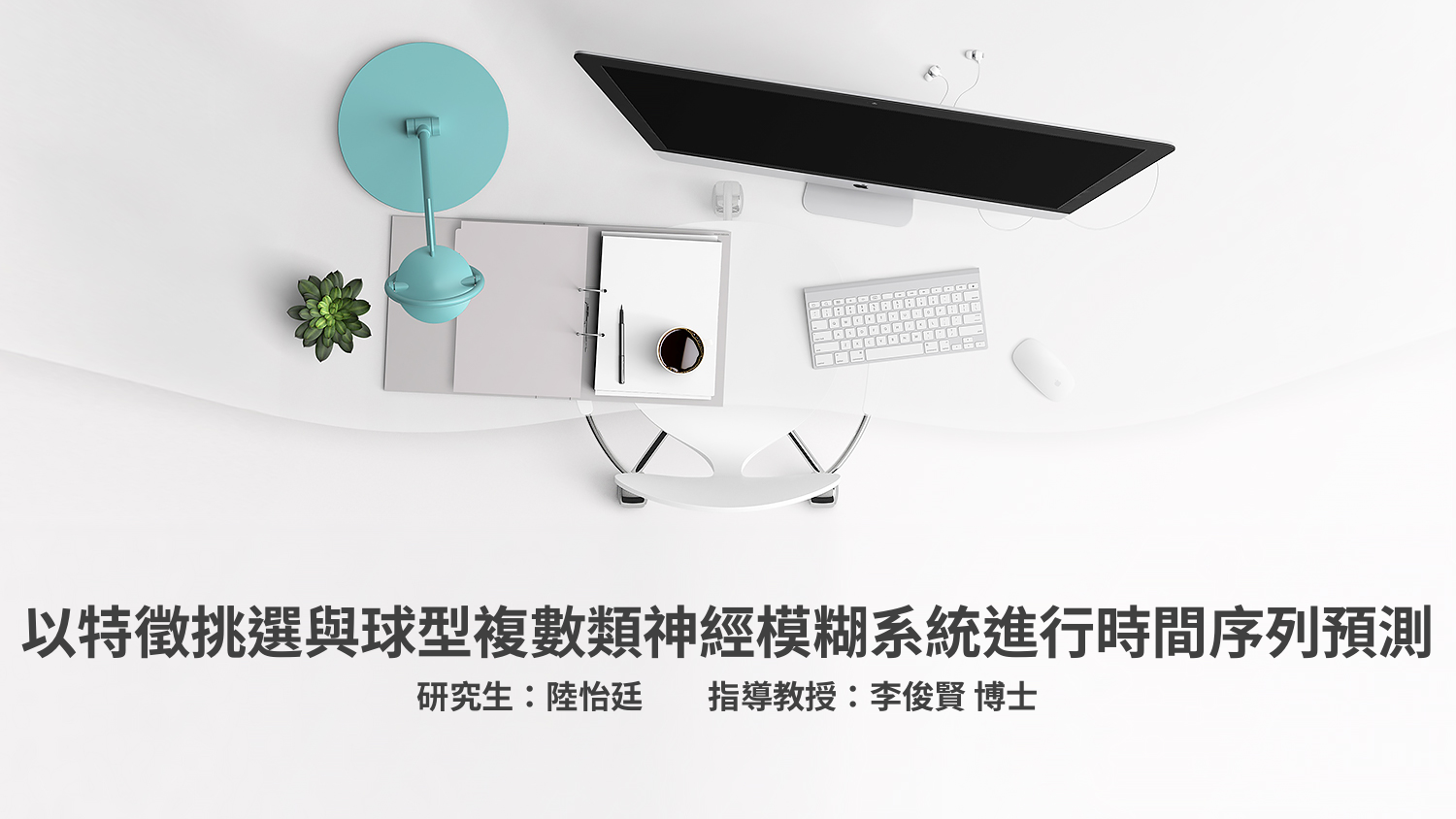

以特徵挑選與球型複數類神經模糊系統進行時間序列預測
研究生：陸怡廷	指導教授：李俊賢 博士